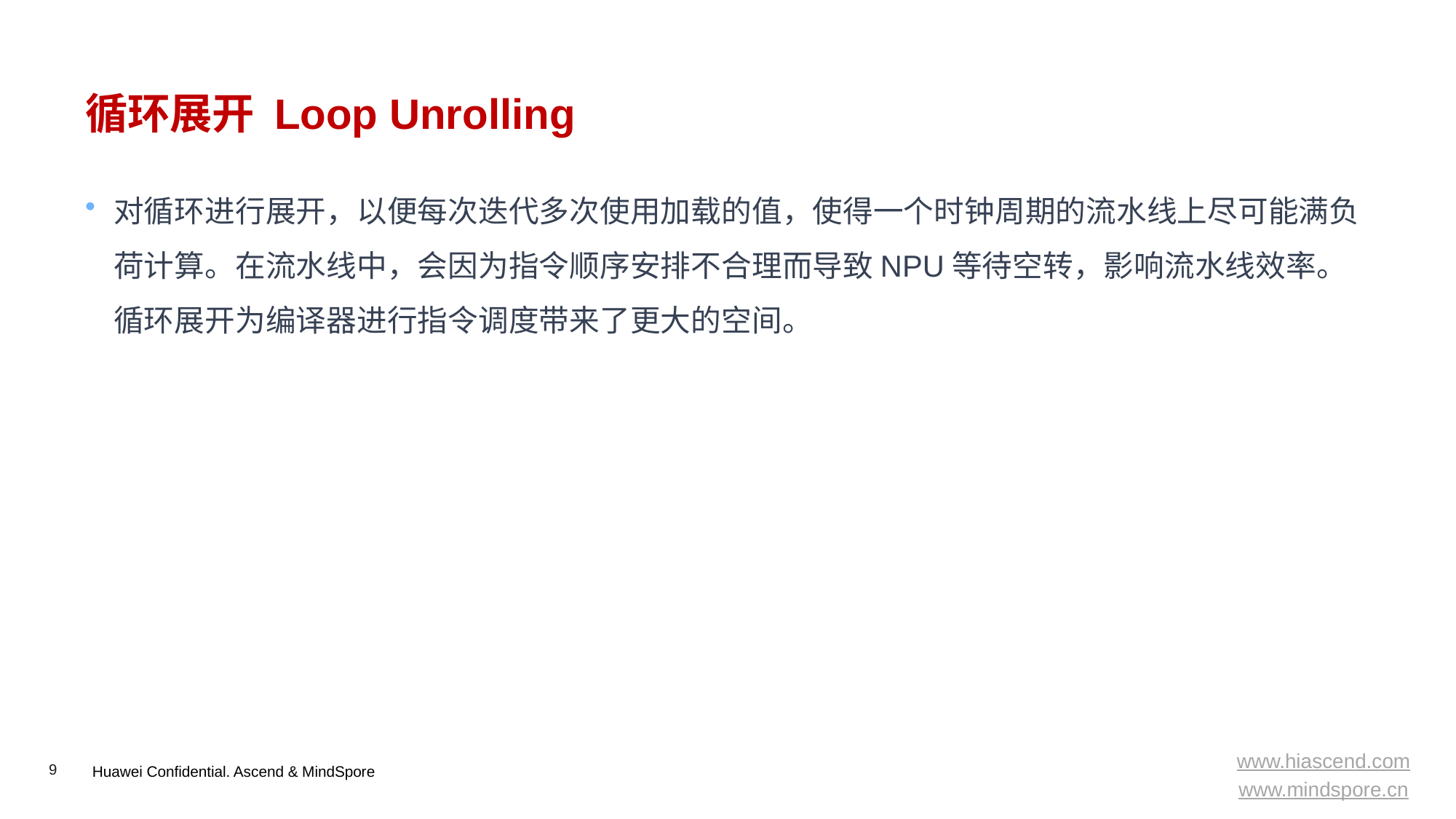

# 循环展开 Loop Unrolling
对循环进行展开，以便每次迭代多次使用加载的值，使得一个时钟周期的流水线上尽可能满负荷计算。在流水线中，会因为指令顺序安排不合理而导致NPU等待空转，影响流水线效率。循环展开为编译器进行指令调度带来了更大的空间。